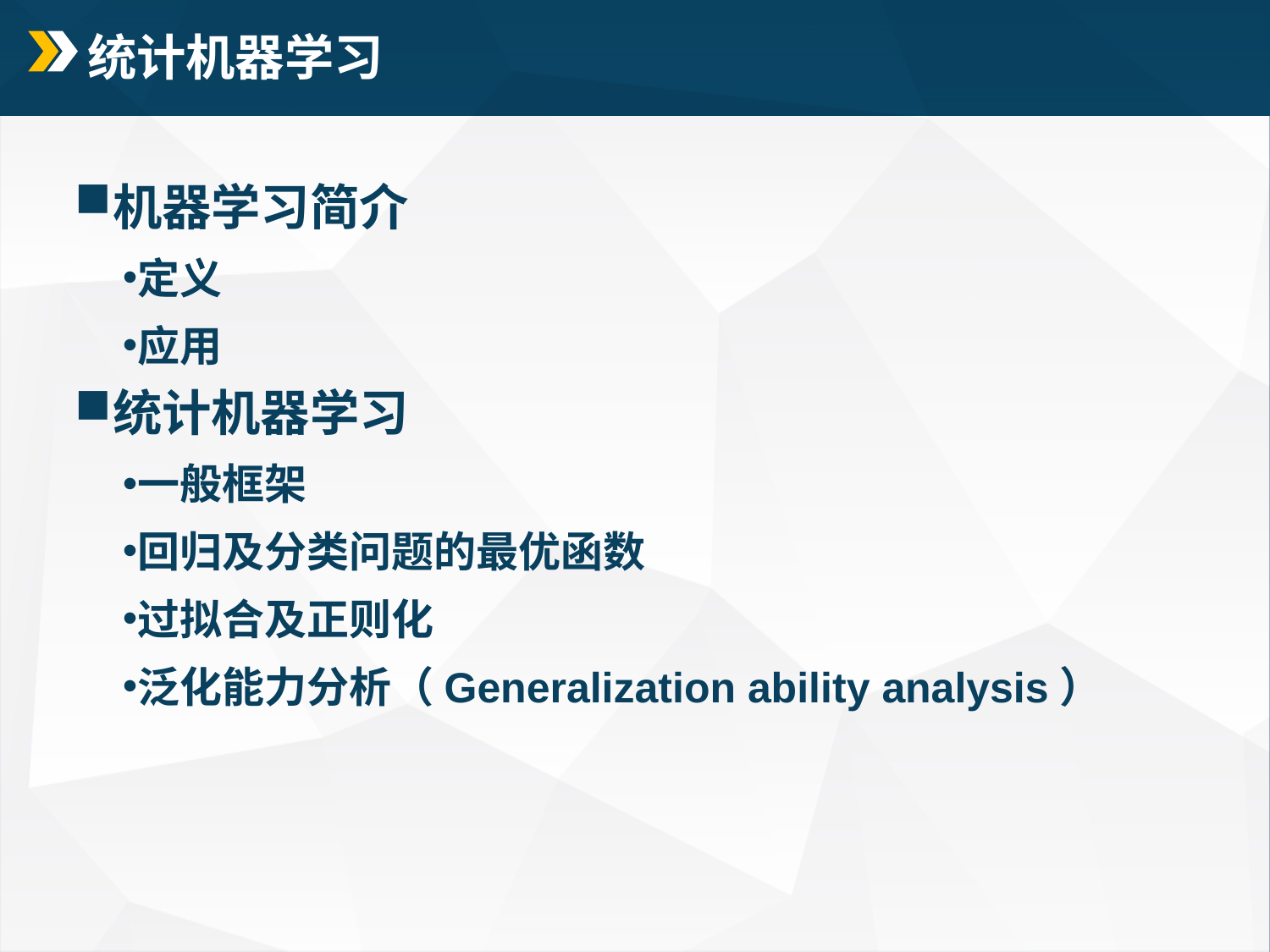

# 统计机器学习
机器学习简介
定义
应用
统计机器学习
一般框架
回归及分类问题的最优函数
过拟合及正则化
泛化能力分析（Generalization ability analysis）